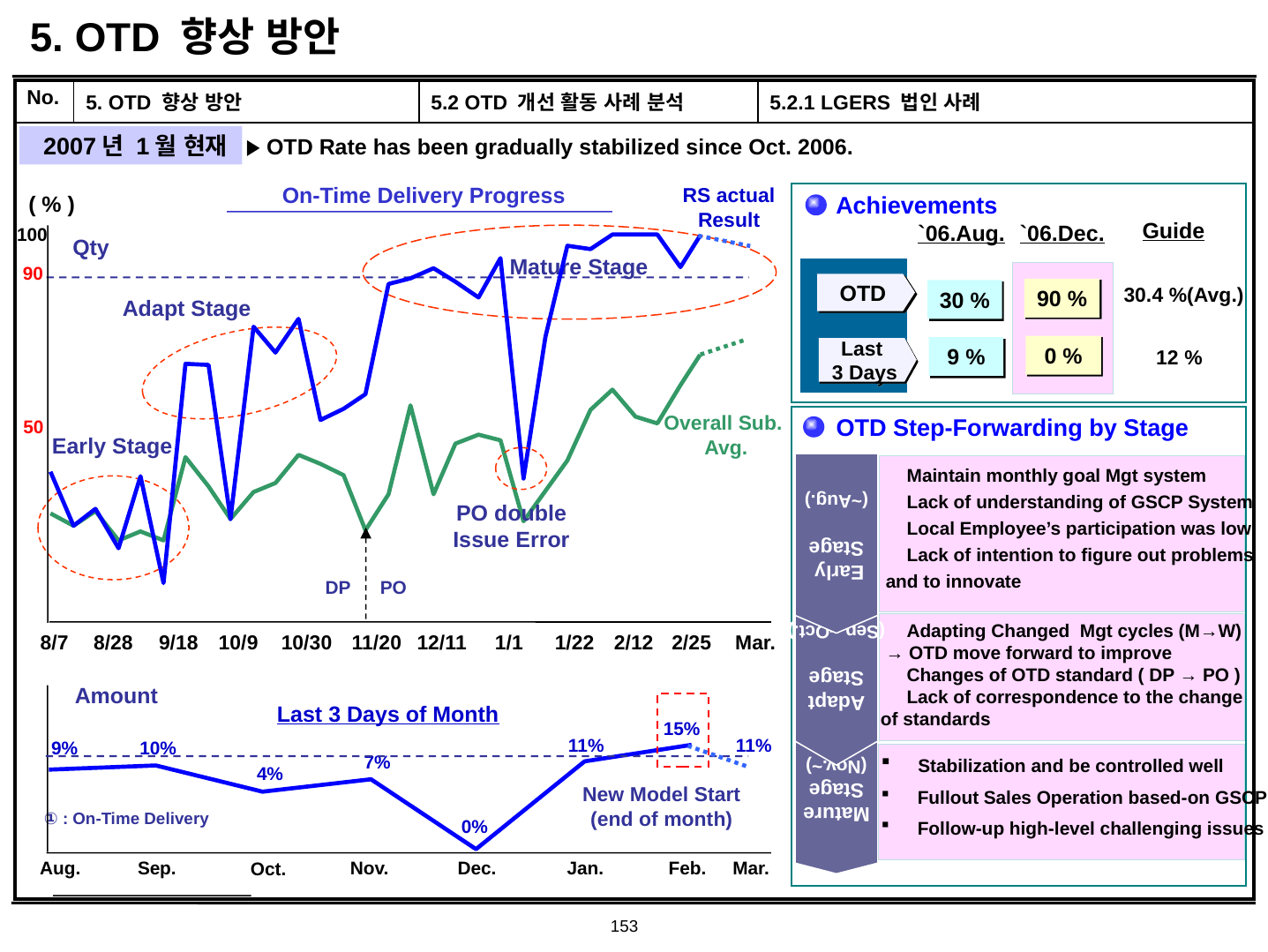

# 5. OTD 향상 방안
| No. | 5. OTD 향상 방안 | 5.2 OTD 개선 활동 사례 분석 | 5.2.1 LGERS 법인 사례 |
| --- | --- | --- | --- |
|  |  |  |  |
▶ OTD Rate has been gradually stabilized since Oct. 2006.
2007년 1월 현재
On-Time Delivery Progress
RS actual
Result
( % )

Achievements

Guide
`06.Aug.
`06.Dec.

100
Qty

Mature Stage
90

30.4 %(Avg.)
OTD

90 %
30 %
Adapt Stage

12 %
0 %
9 %

Last
3 Days

Overall Sub.
Avg.
 OTD Step-Forwarding by Stage

50

Early Stage

 Maintain monthly goal Mgt system
 Lack of understanding of GSCP System
 Local Employee’s participation was low
 Lack of intention to figure out problems
   and to innovate

PO double
Issue Error
Early
Stage

(~Aug.)

DP
PO
 Adapting Changed  Mgt cycles (M→W)
   → OTD move forward to improve
 Changes of OTD standard ( DP → PO )
 Lack of correspondence to the change
  of standards

8/7
8/28
9/18
10/9
10/30
11/20
12/11
1/1
1/22
2/12
2/25
Mar.

Adapt
Stage

(Sep.~Oct.)
Amount

Last 3 Days of Month

15%
11%
11%
9%
10%
 Stabilization and be controlled well
 Fullout Sales Operation based-on GSCP
 Follow-up high-level challenging issues
7%

4%

Mature
Stage
(Nov.~)

New Model Start
(end of month)
① : On-Time Delivery
0%
Aug.
Sep.
Nov.
Dec.
Jan.
Feb.
Mar.

Oct.

153